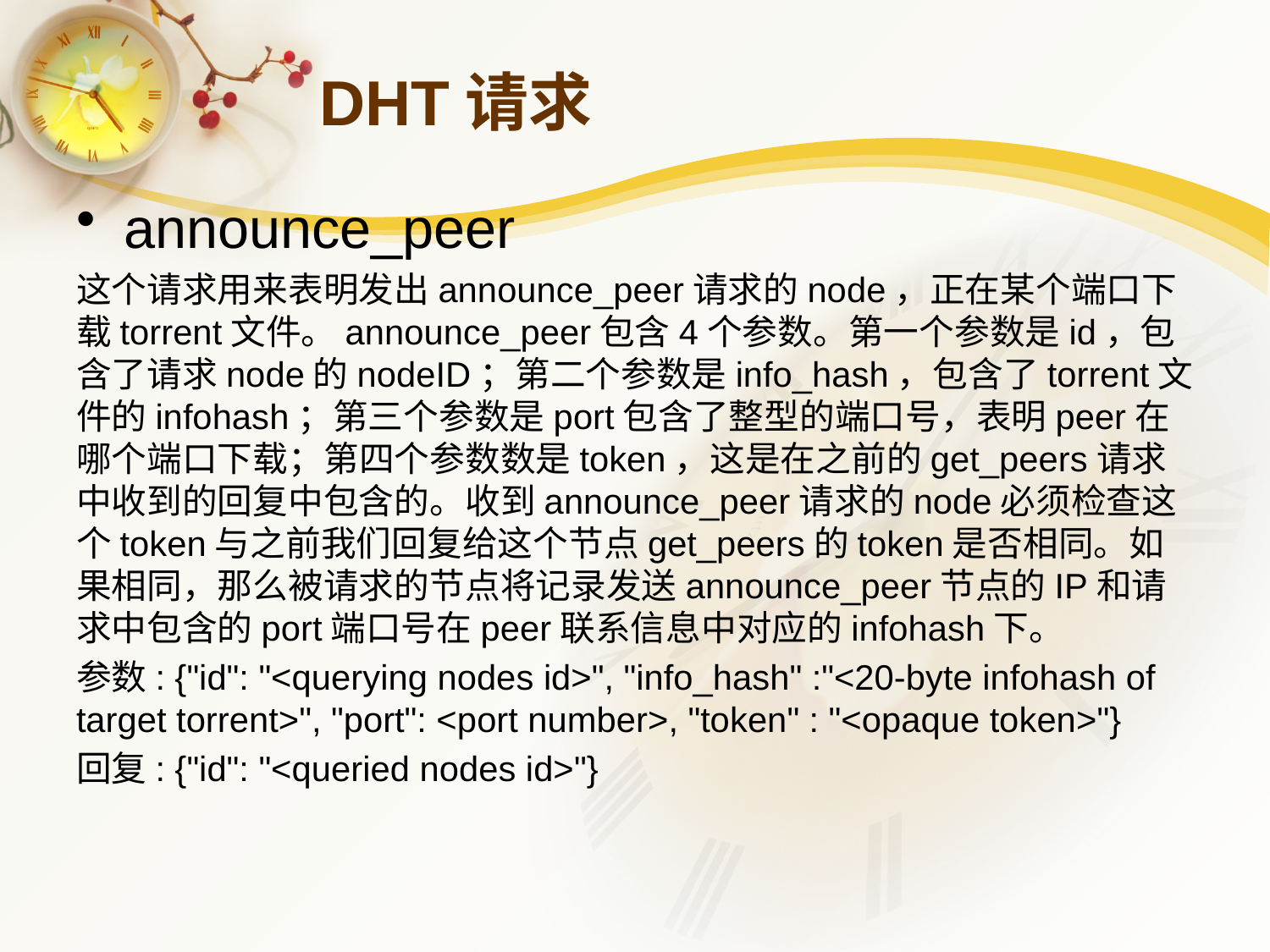

# DHT请求
announce_peer
这个请求用来表明发出announce_peer请求的node，正在某个端口下载torrent文件。announce_peer包含4个参数。第一个参数是id，包含了请求node的nodeID；第二个参数是info_hash，包含了torrent文件的infohash；第三个参数是port包含了整型的端口号，表明peer在哪个端口下载；第四个参数数是token，这是在之前的get_peers请求中收到的回复中包含的。收到announce_peer请求的node必须检查这个token与之前我们回复给这个节点get_peers的token是否相同。如果相同，那么被请求的节点将记录发送announce_peer节点的IP和请求中包含的port端口号在peer联系信息中对应的infohash下。
参数: {"id": "<querying nodes id>", "info_hash" :"<20-byte infohash of target torrent>", "port": <port number>, "token" : "<opaque token>"}
回复: {"id": "<queried nodes id>"}